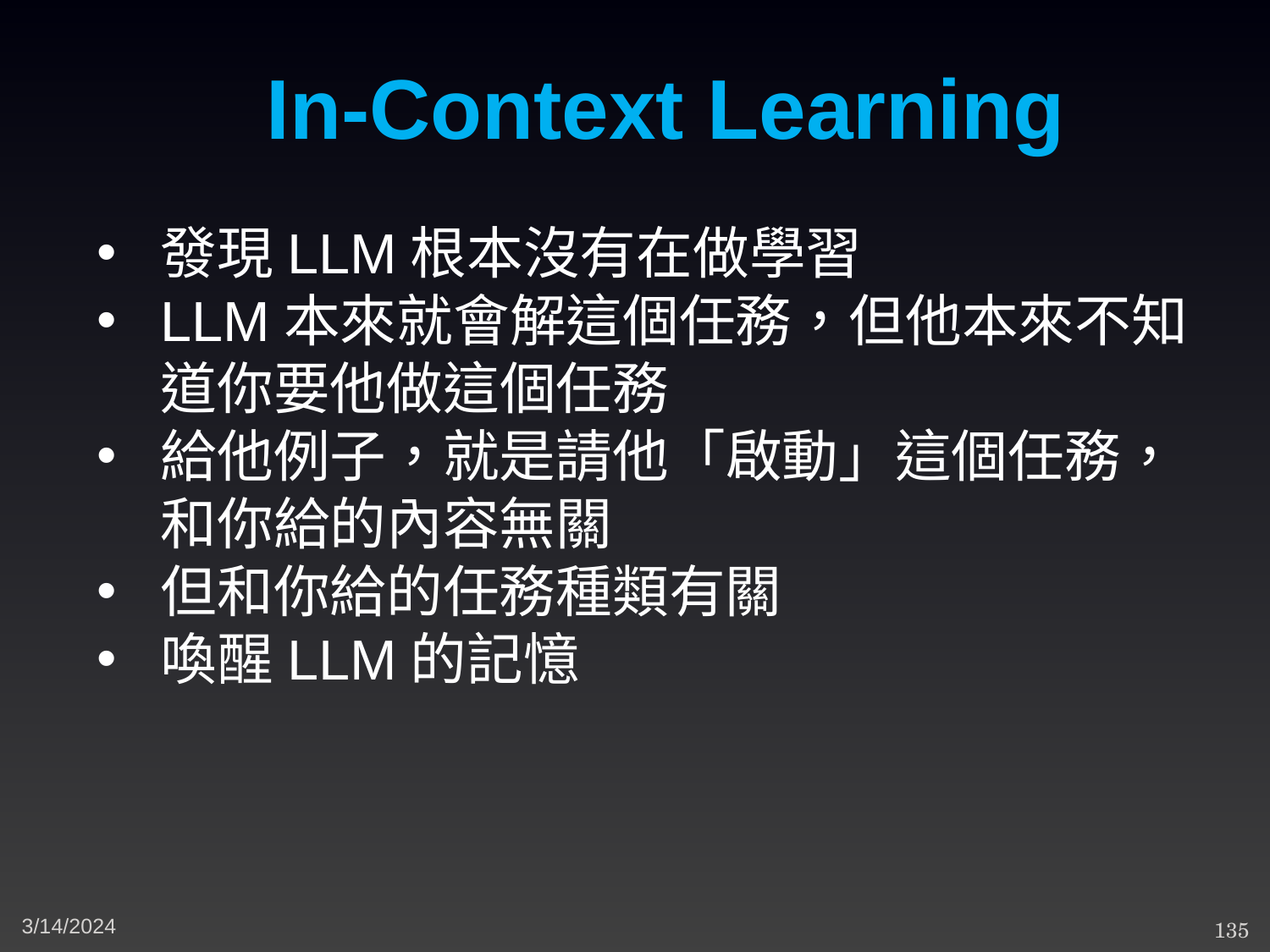

In-Context Learning
發現LLM根本沒有在做學習
LLM本來就會解這個任務，但他本來不知道你要他做這個任務
給他例子，就是請他「啟動」這個任務，和你給的內容無關
但和你給的任務種類有關
喚醒LLM的記憶

3/14/2024
135